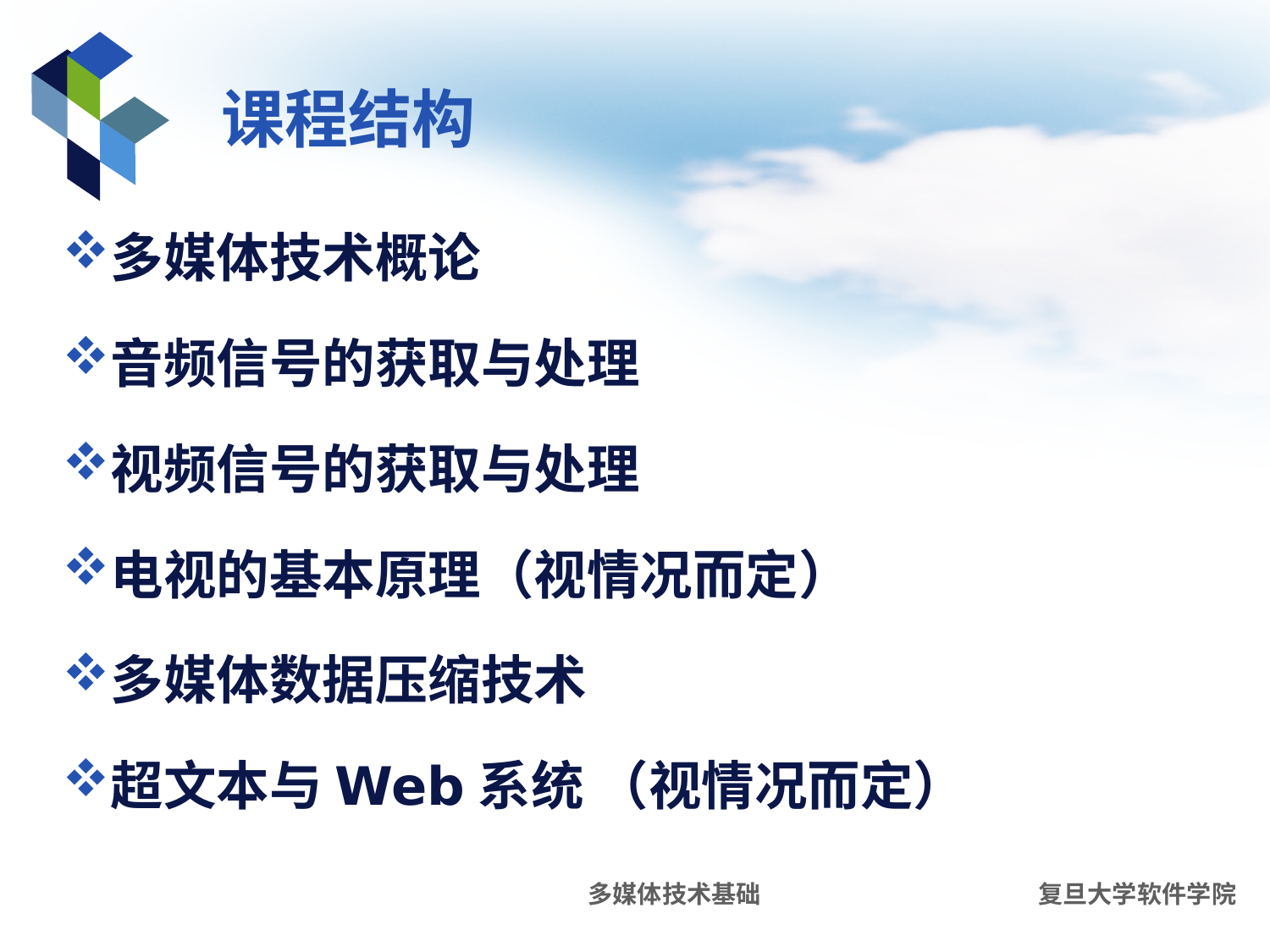

# 课程结构
多媒体技术概论
音频信号的获取与处理
视频信号的获取与处理
电视的基本原理（视情况而定）
多媒体数据压缩技术
超文本与Web系统 （视情况而定）
多媒体技术基础